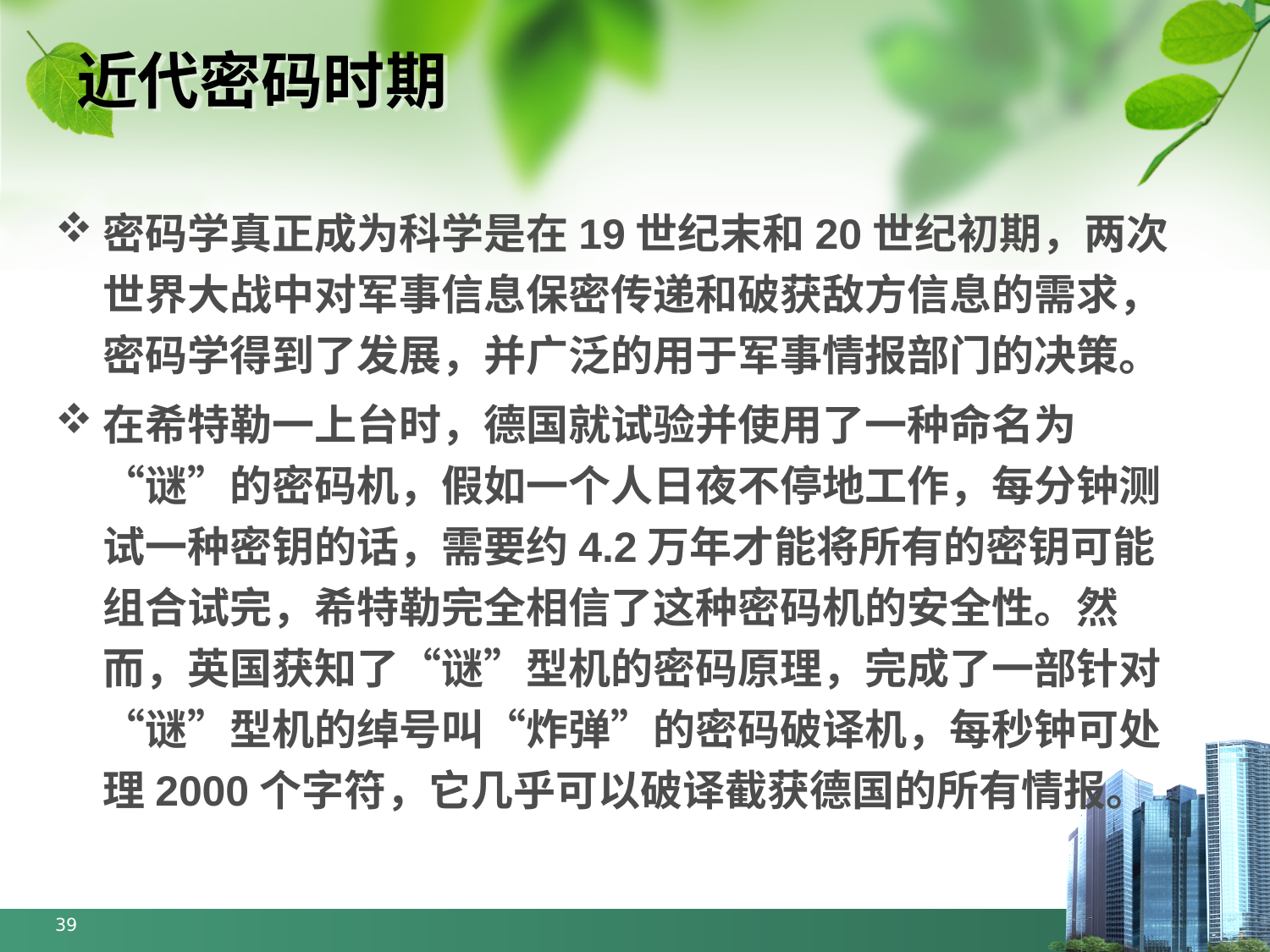

# 近代密码时期
密码学真正成为科学是在19世纪末和20世纪初期，两次世界大战中对军事信息保密传递和破获敌方信息的需求，密码学得到了发展，并广泛的用于军事情报部门的决策。
在希特勒一上台时，德国就试验并使用了一种命名为“谜”的密码机，假如一个人日夜不停地工作，每分钟测试一种密钥的话，需要约4.2万年才能将所有的密钥可能组合试完，希特勒完全相信了这种密码机的安全性。然而，英国获知了“谜”型机的密码原理，完成了一部针对“谜”型机的绰号叫“炸弹”的密码破译机，每秒钟可处理2000个字符，它几乎可以破译截获德国的所有情报。
39